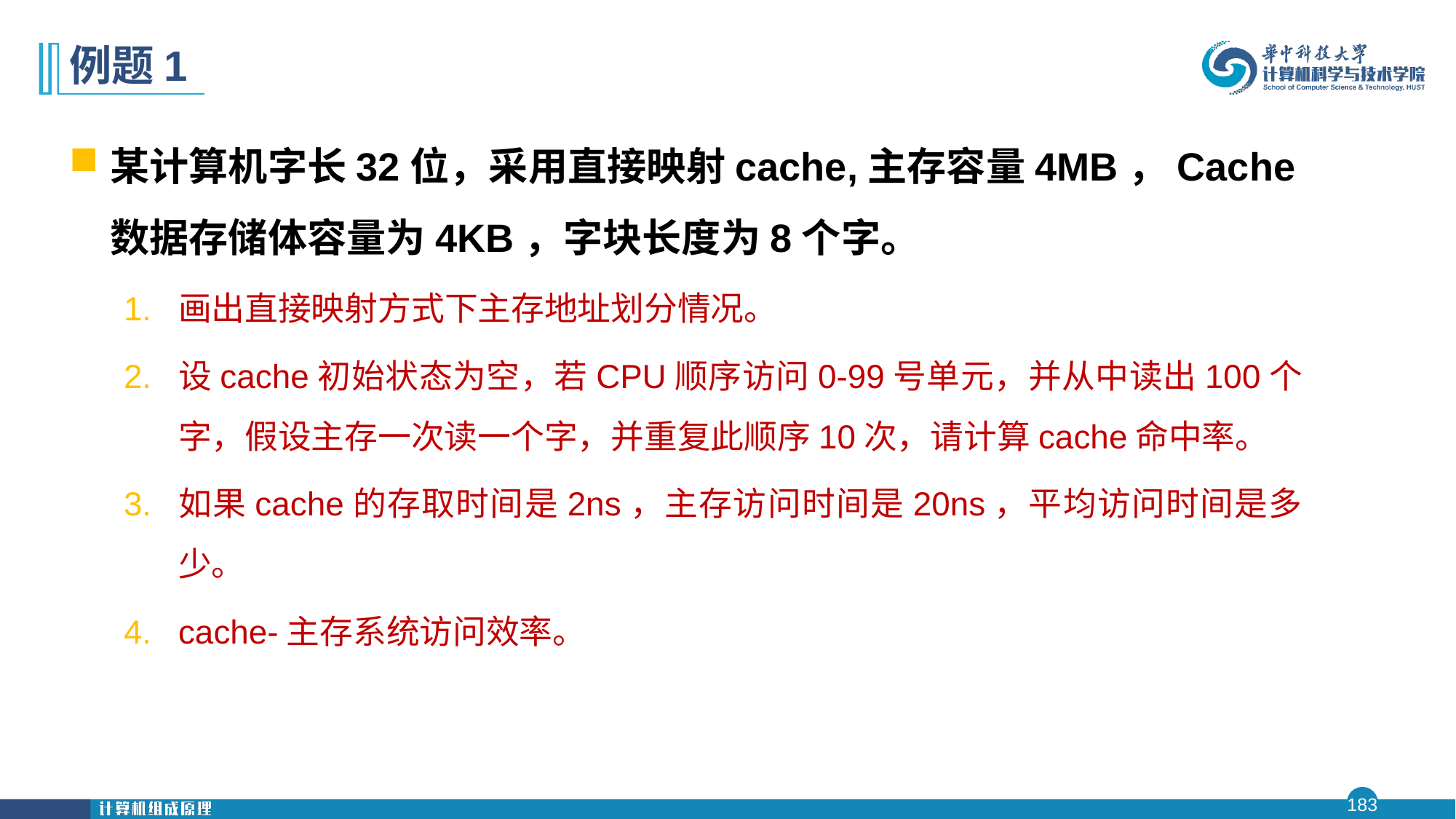

# 例题1
某计算机字长32位，采用直接映射cache,主存容量4MB，Cache数据存储体容量为4KB，字块长度为8个字。
画出直接映射方式下主存地址划分情况。
设cache初始状态为空，若CPU顺序访问0-99号单元，并从中读出100个字，假设主存一次读一个字，并重复此顺序10次，请计算cache命中率。
如果cache的存取时间是2ns，主存访问时间是20ns，平均访问时间是多少。
cache-主存系统访问效率。